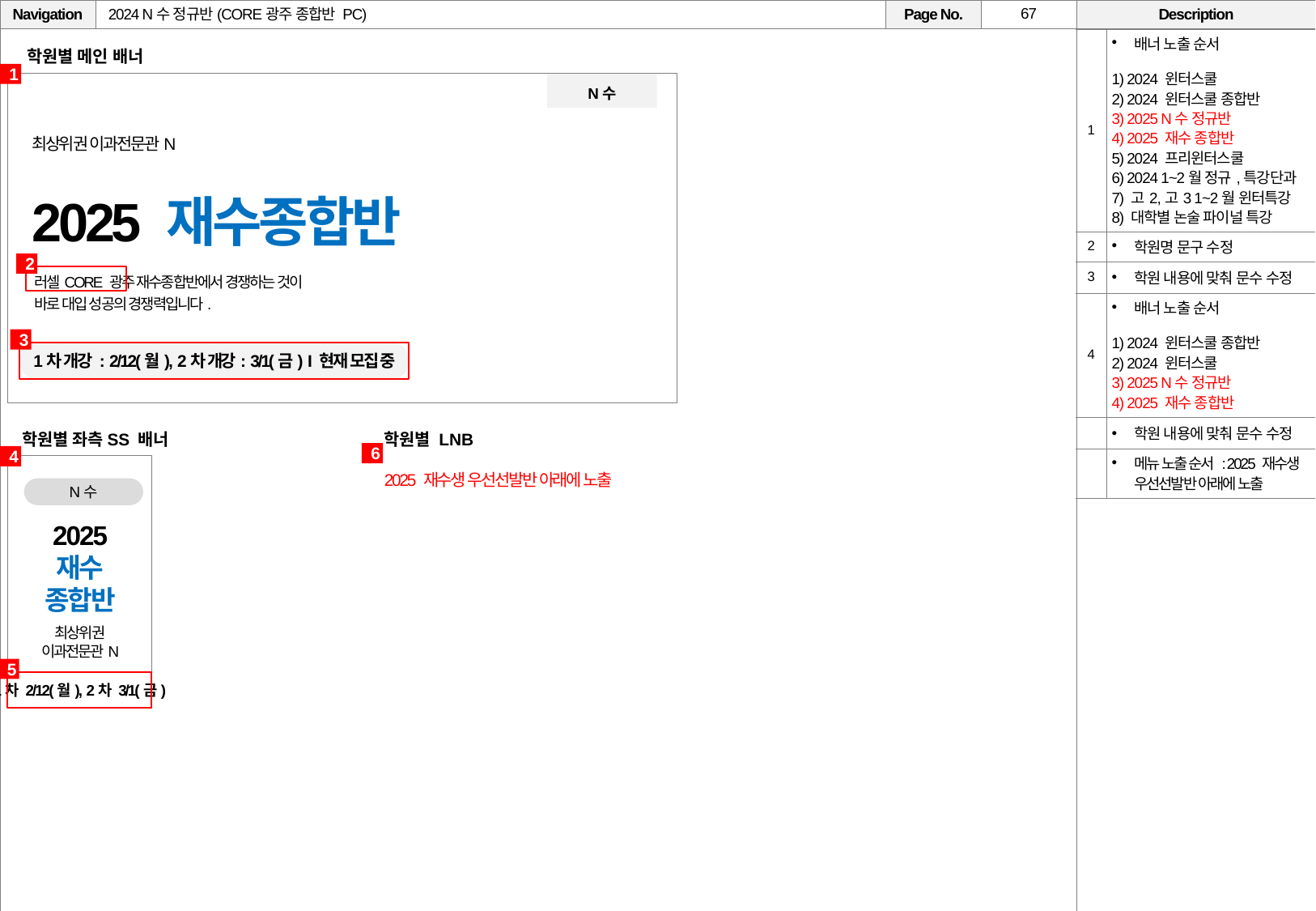

# 2024 N수 정규반(CORE광주 종합반 PC)
| 1 | 배너 노출 순서 1) 2024 윈터스쿨 2) 2024 윈터스쿨 종합반 3) 2025 N수 정규반 4) 2025 재수 종합반 5) 2024 프리윈터스쿨 6) 2024 1~2월 정규,특강단과 7) 고2,고3 1~2월 윈터특강 8) 대학별 논술 파이널 특강 |
| --- | --- |
| 2 | 학원명 문구 수정 |
| 3 | 학원 내용에 맞춰 문수 수정 |
| 4 | 배너 노출 순서 1) 2024 윈터스쿨 종합반 2) 2024 윈터스쿨 3) 2025 N수 정규반 4) 2025 재수 종합반 |
|  | 학원 내용에 맞춰 문수 수정 |
|  | 메뉴 노출 순서 : 2025 재수생 우선선발반 아래에 노출 |
학원별 메인 배너
1

N수
최상위권 이과전문관N
2025 재수종합반
2
러셀CORE 광주 재수종합반에서 경쟁하는 것이
바로 대입 성공의 경쟁력입니다.

3
1차 개강 :  2/12(월),  2차 개강:  3/1(금)  I 현재 모집 중

학원별 좌측SS 배너
학원별 LNB

2025 재수생 우선선발반 아래에 노출
6
4

N수
2025
재수
종합반
최상위권
이과전문관N
5

1차 2/12(월),  2차 3/1(금)